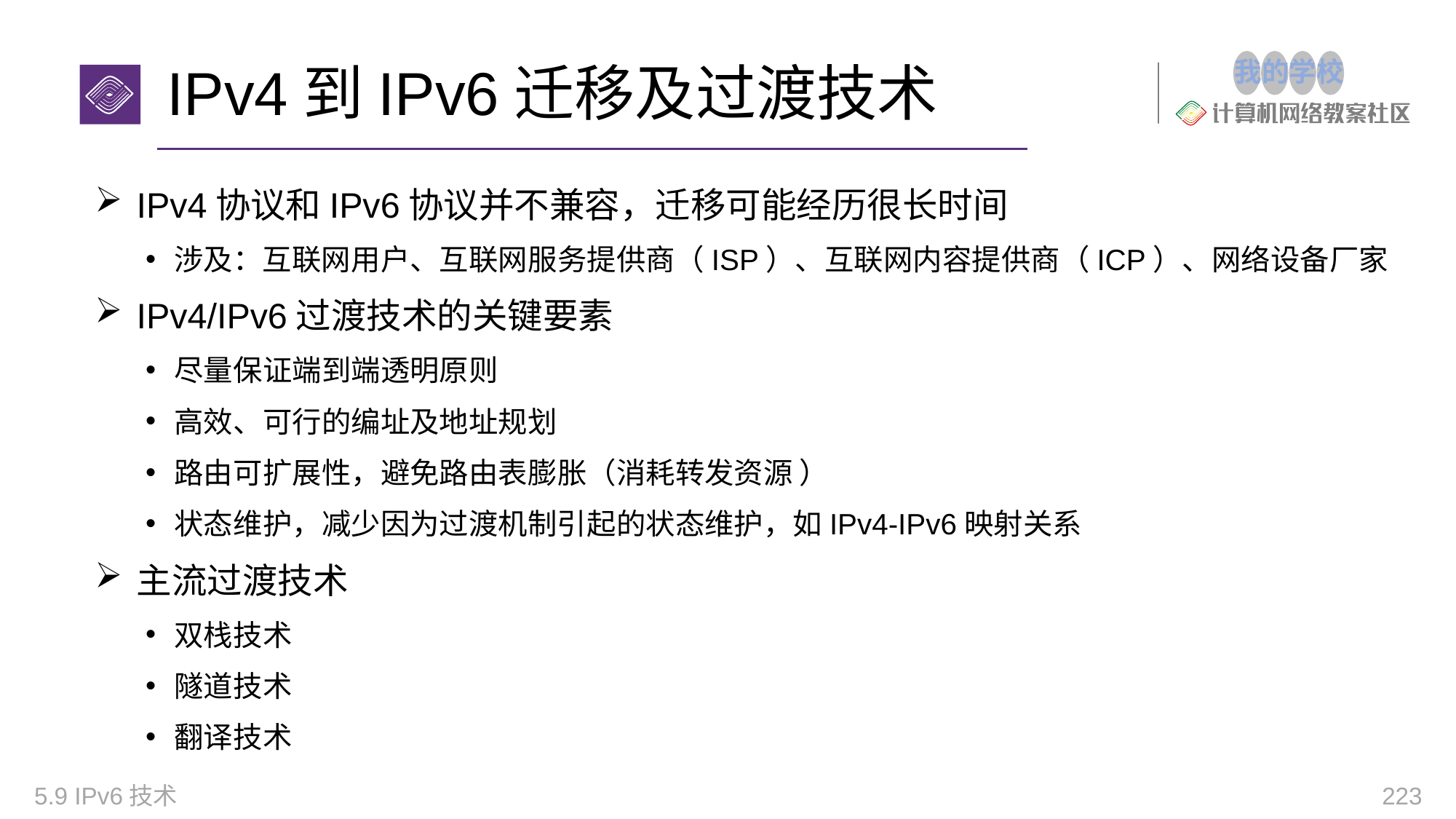

# IPv4到IPv6迁移及过渡技术
IPv4协议和IPv6协议并不兼容，迁移可能经历很长时间
涉及：互联网用户、互联网服务提供商（ISP）、互联网内容提供商（ICP）、网络设备厂家
IPv4/IPv6过渡技术的关键要素
尽量保证端到端透明原则
高效、可行的编址及地址规划
路由可扩展性，避免路由表膨胀（消耗转发资源 ）
状态维护，减少因为过渡机制引起的状态维护，如IPv4-IPv6映射关系
主流过渡技术
双栈技术
隧道技术
翻译技术

5.9 IPv6技术
223